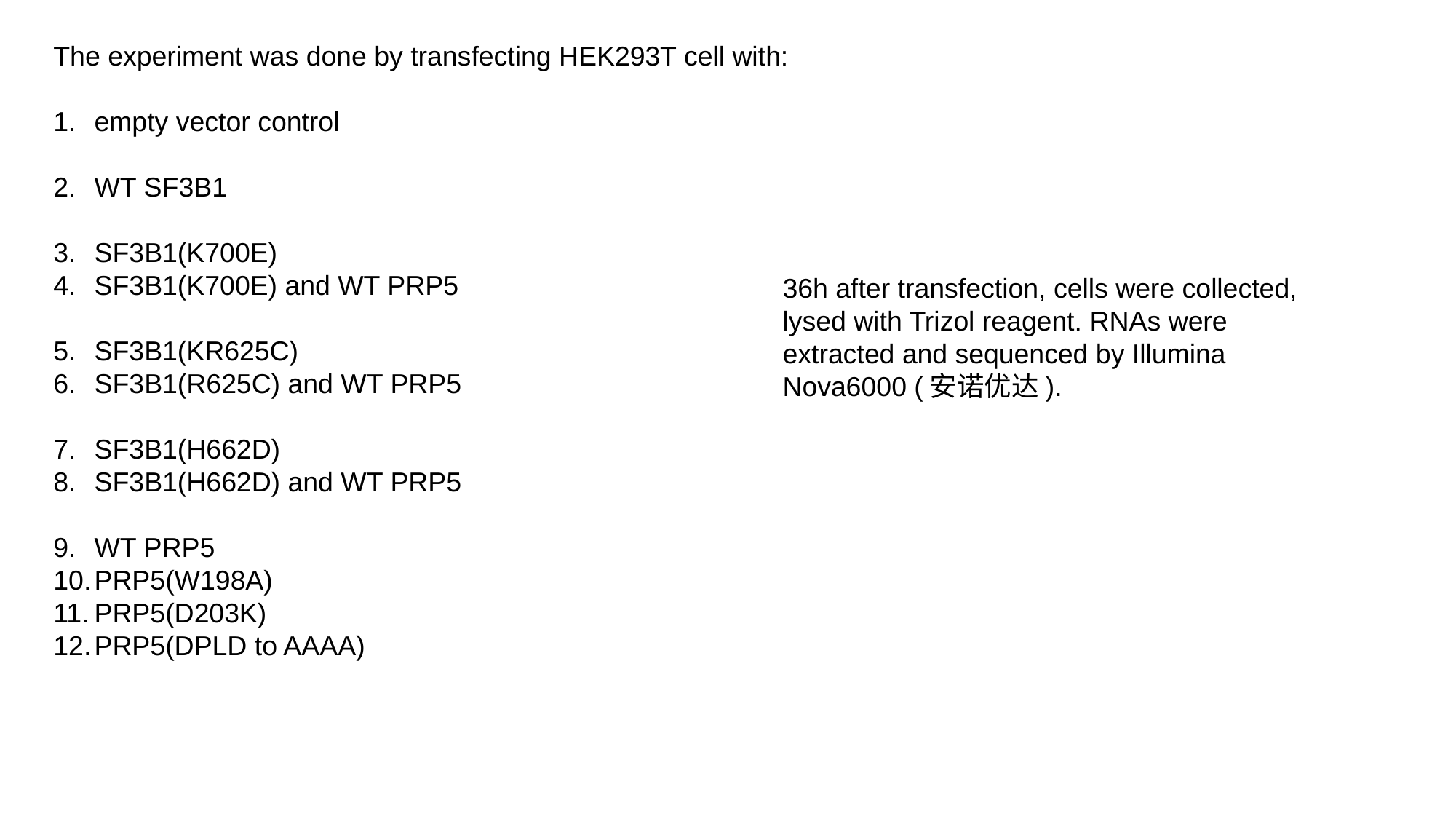

The experiment was done by transfecting HEK293T cell with:

empty vector control

WT SF3B1

SF3B1(K700E)
SF3B1(K700E) and WT PRP5

SF3B1(KR625C)
SF3B1(R625C) and WT PRP5

SF3B1(H662D)
SF3B1(H662D) and WT PRP5

WT PRP5
PRP5(W198A)
PRP5(D203K)
PRP5(DPLD to AAAA)

36h after transfection, cells were collected, lysed with Trizol reagent. RNAs were extracted and sequenced by Illumina Nova6000 (安诺优达).